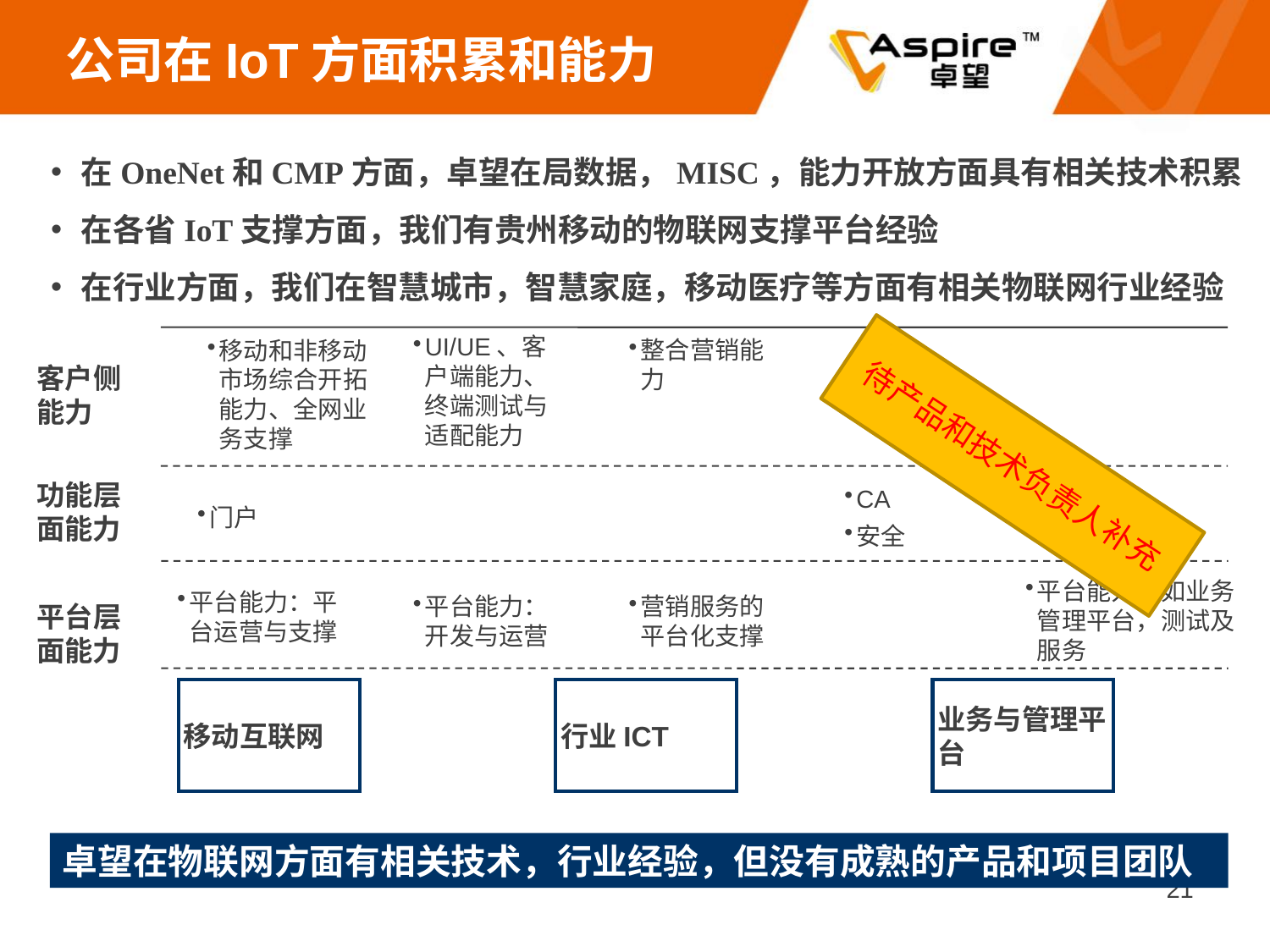

# 公司在IoT方面积累和能力
在OneNet和CMP方面，卓望在局数据，MISC，能力开放方面具有相关技术积累
在各省IoT支撑方面，我们有贵州移动的物联网支撑平台经验
在行业方面，我们在智慧城市，智慧家庭，移动医疗等方面有相关物联网行业经验

UI/UE、客户端能力、终端测试与适配能力
移动和非移动市场综合开拓能力、全网业务支撑
整合营销能力
客户侧能力
待产品和技术负责人补充
功能层面能力

门户
CA
安全
平台能力：平台运营与支撑

平台能力：如业务管理平台，测试及服务
平台能力：开发与运营
营销服务的平台化支撑
平台层面能力

移动互联网
行业ICT
业务与管理平台
卓望在物联网方面有相关技术，行业经验，但没有成熟的产品和项目团队
21